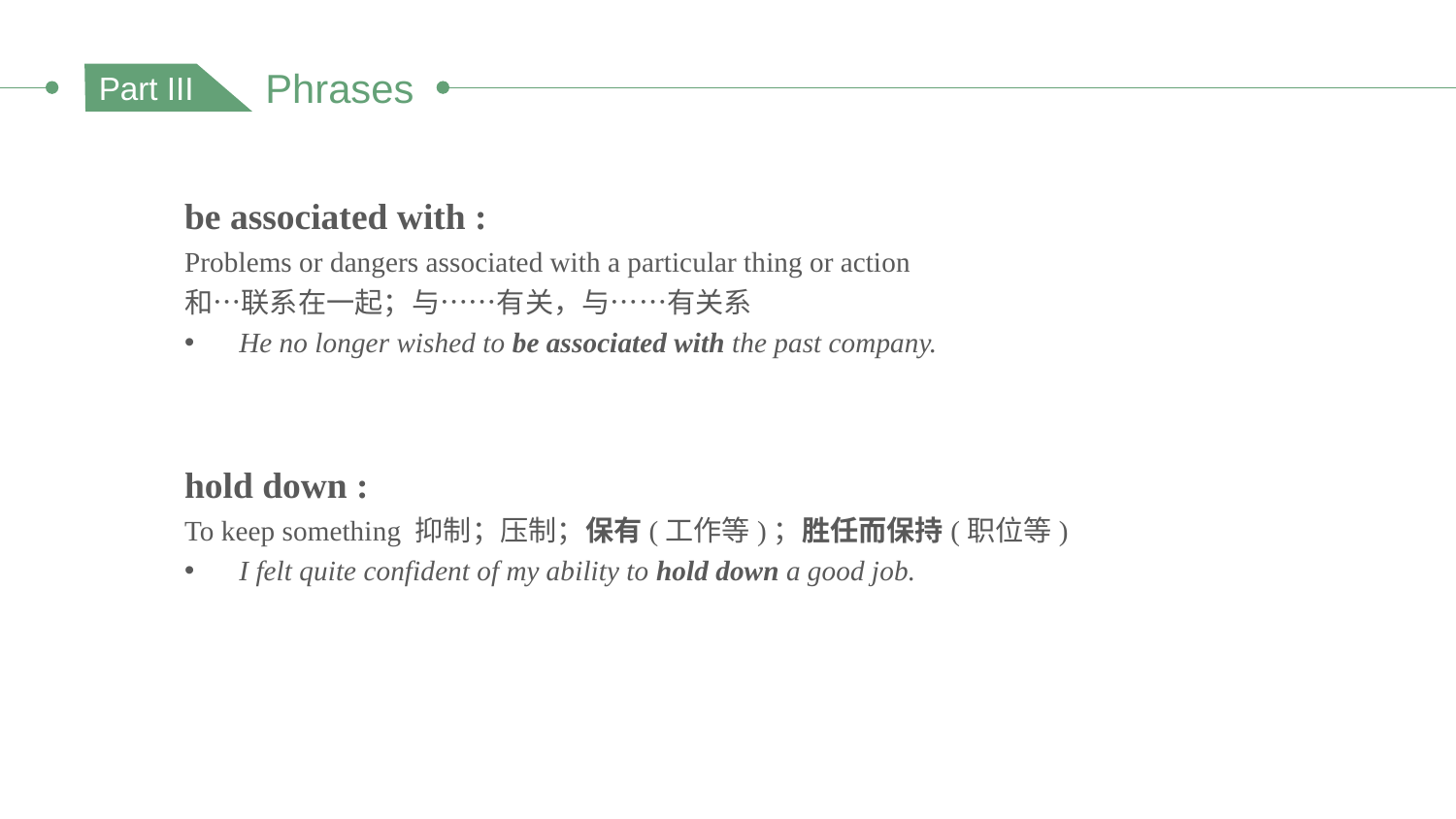

Phrases

Part III

be associated with :
Problems or dangers associated with a particular thing or action
和…联系在一起；与……有关，与……有关系
He no longer wished to be associated with the past company.
hold down :
To keep something 抑制；压制；保有(工作等)；胜任而保持(职位等)
I felt quite confident of my ability to hold down a good job.